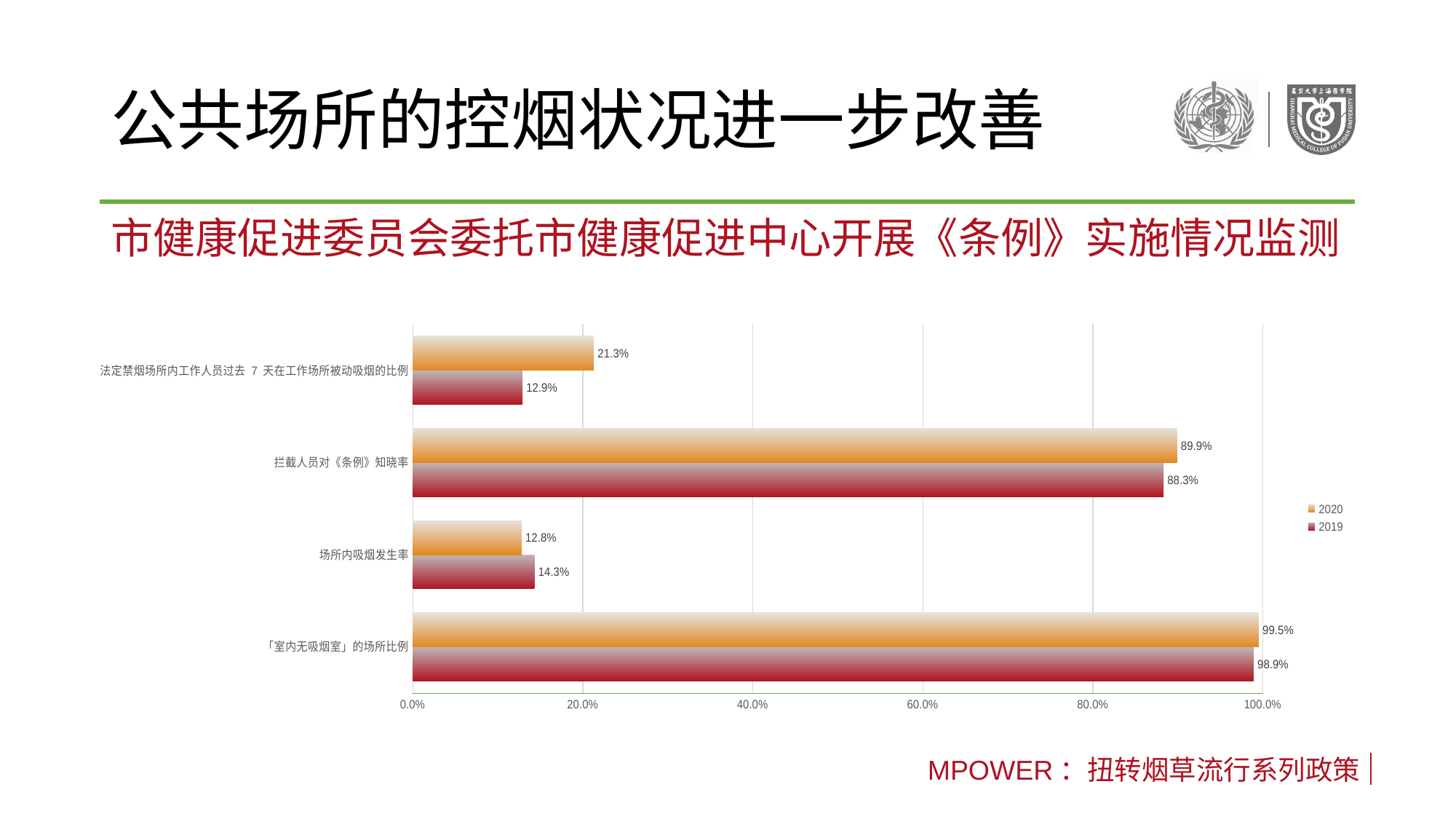

# 公共场所的控烟状况进一步改善
市健康促进委员会委托市健康促进中心开展《条例》实施情况监测

### Chart

| Category | 2019 | 2020 |
|---|---|---|
| 「室内无吸烟室」的场所比例 | 0.989 | 0.995 |
| 场所内吸烟发生率 | 0.143 | 0.128 |
| 拦截人员对《条例》知晓率 | 0.883 | 0.899 |
| 法定禁烟场所内工作人员过去 7 天在工作场所被动吸烟的比例 | 0.129 | 0.213 |